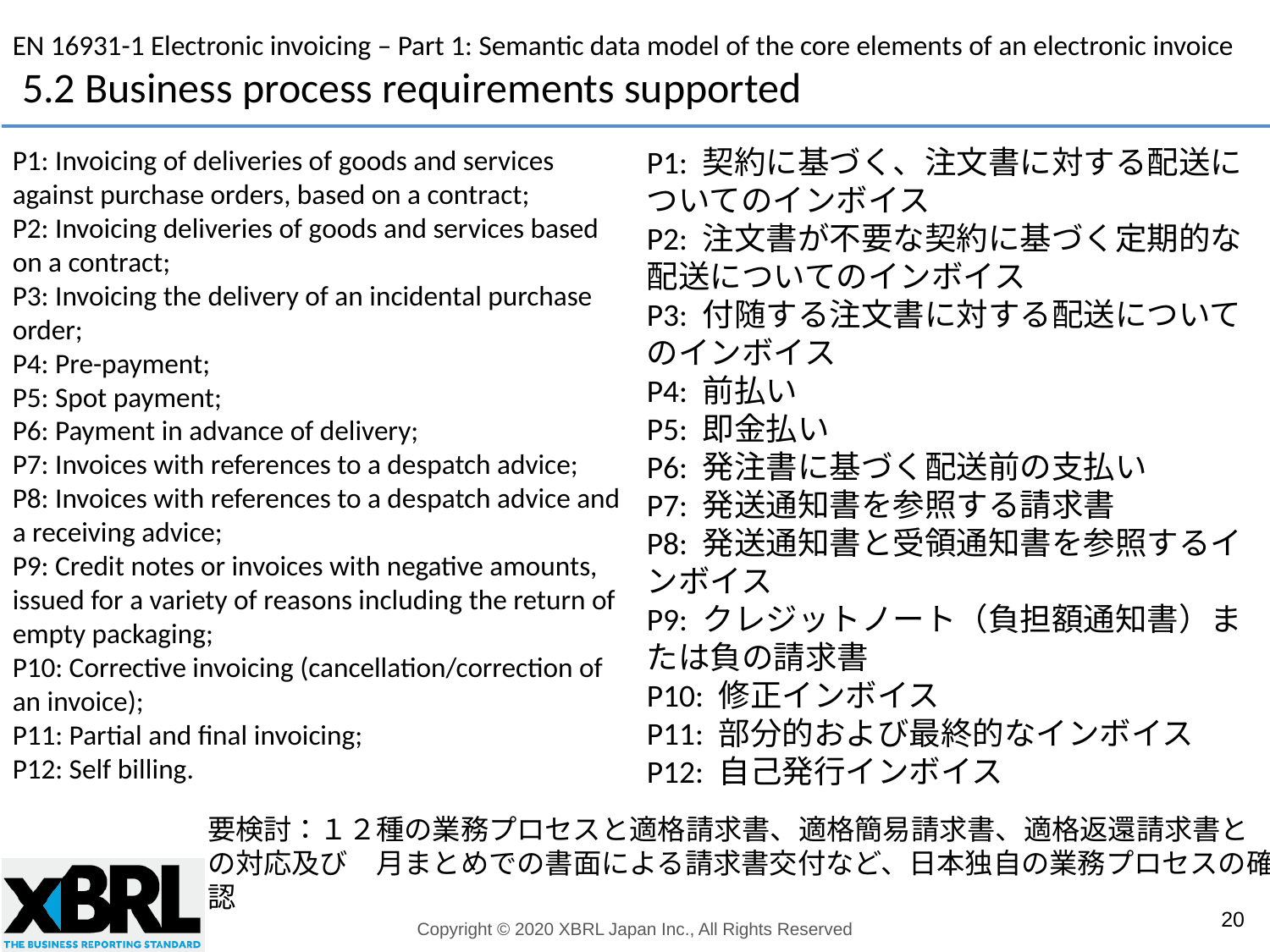

EN 16931-1 Electronic invoicing – Part 1: Semantic data model of the core elements of an electronic invoice
 5.2 Business process requirements supported
P1: Invoicing of deliveries of goods and services against purchase orders, based on a contract;
P2: Invoicing deliveries of goods and services based on a contract;
P3: Invoicing the delivery of an incidental purchase order;
P4: Pre-payment;
P5: Spot payment;
P6: Payment in advance of delivery;
P7: Invoices with references to a despatch advice;
P8: Invoices with references to a despatch advice and a receiving advice;
P9: Credit notes or invoices with negative amounts, issued for a variety of reasons including the return of empty packaging;
P10: Corrective invoicing (cancellation/correction of an invoice);
P11: Partial and final invoicing;
P12: Self billing.
P1: 契約に基づく、注文書に対する配送についてのインボイス
P2: 注文書が不要な契約に基づく定期的な配送についてのインボイス
P3: 付随する注文書に対する配送についてのインボイス
P4: 前払い
P5: 即金払い
P6: 発注書に基づく配送前の支払い
P7: 発送通知書を参照する請求書
P8: 発送通知書と受領通知書を参照するインボイス
P9: クレジットノート（負担額通知書）または負の請求書
P10: 修正インボイス
P11: 部分的および最終的なインボイス
P12: 自己発行インボイス
要検討：１２種の業務プロセスと適格請求書、適格簡易請求書、適格返還請求書との対応及び　月まとめでの書面による請求書交付など、日本独自の業務プロセスの確認